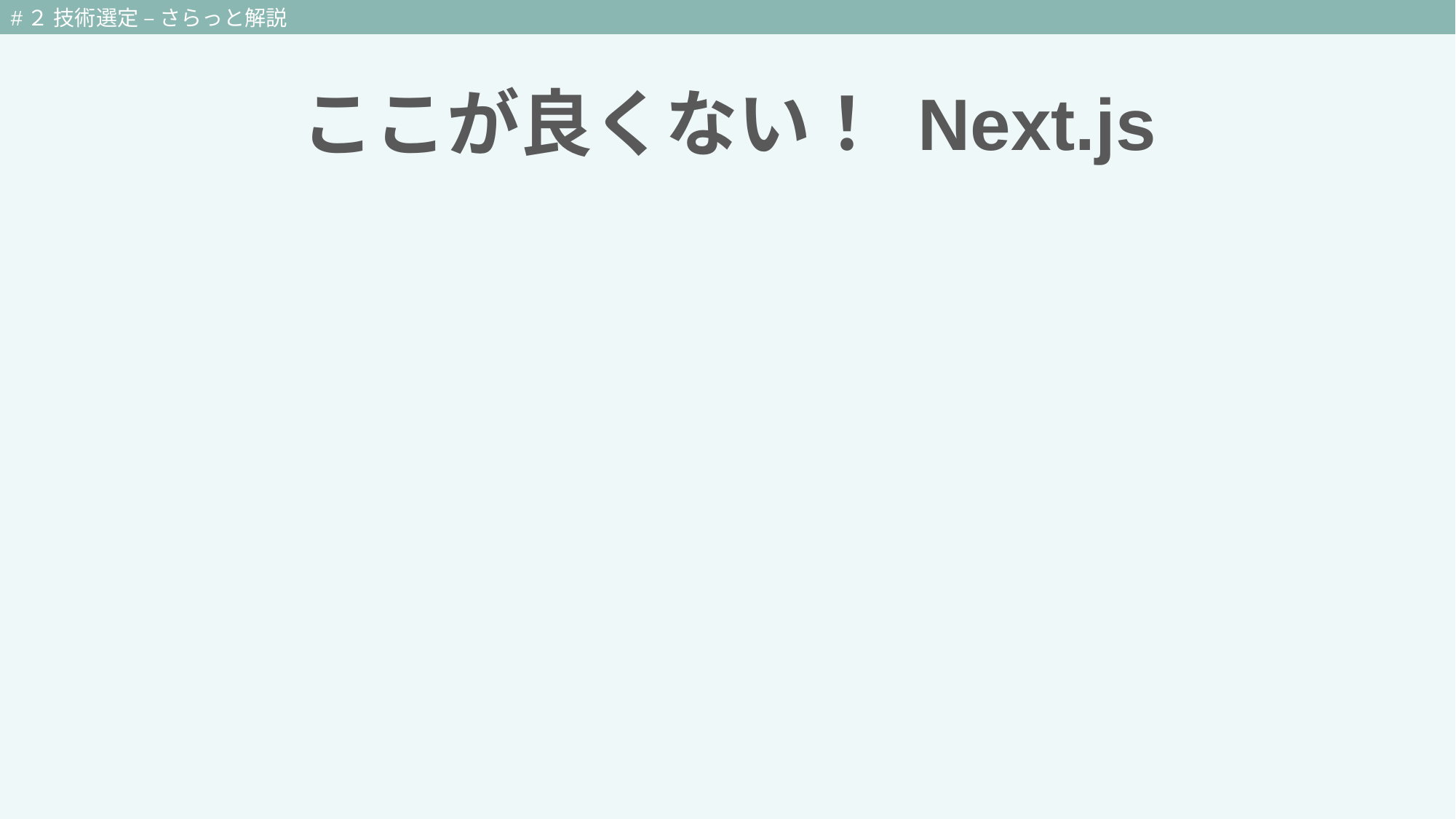

#２ 技術選定 – さらっと解説
# ここが良くない！ Next.js